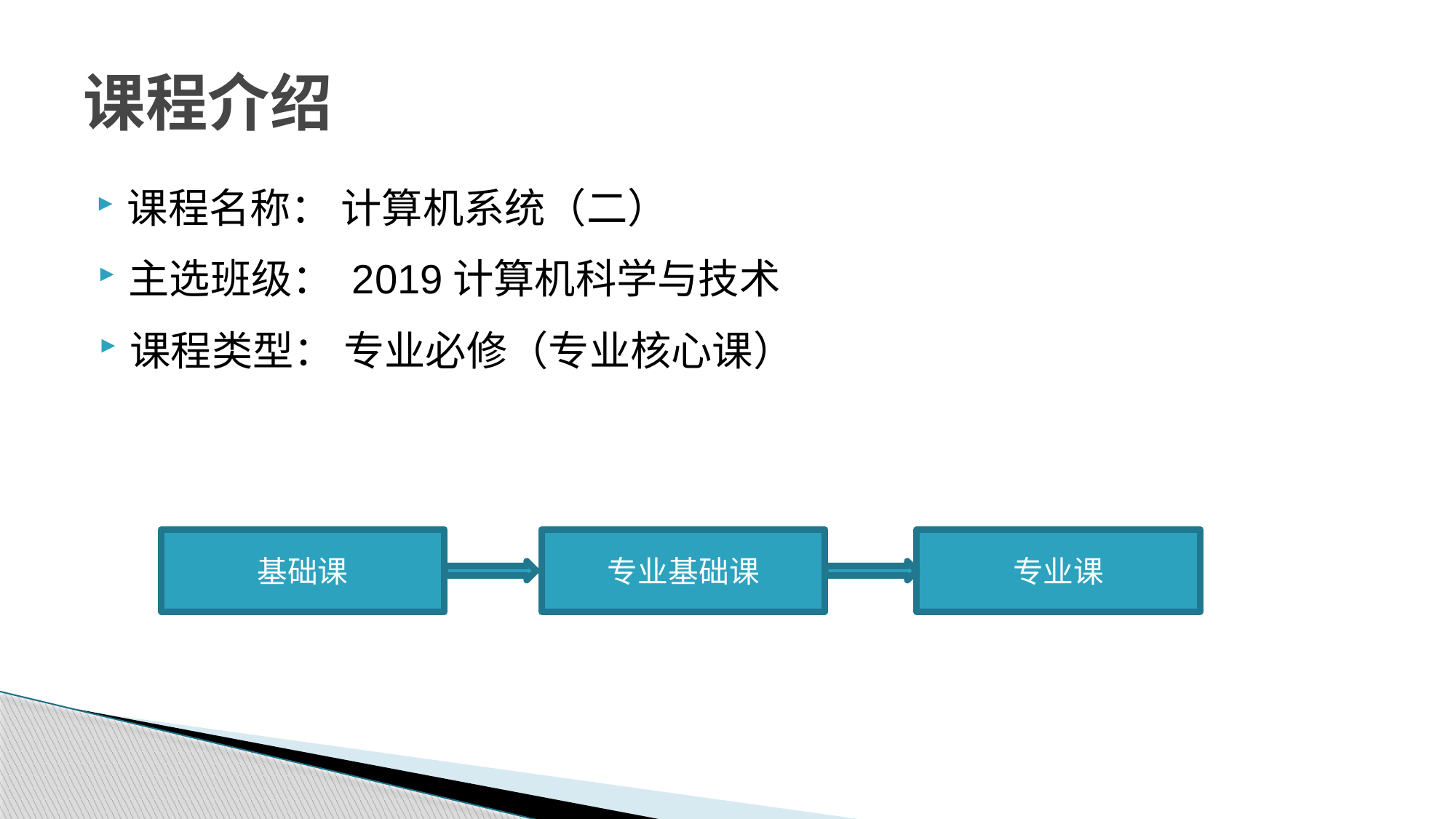

# 课程介绍
课程名称： 计算机系统（二）
主选班级： 2019计算机科学与技术
课程类型： 专业必修（专业核心课）
基础课
专业基础课
专业课